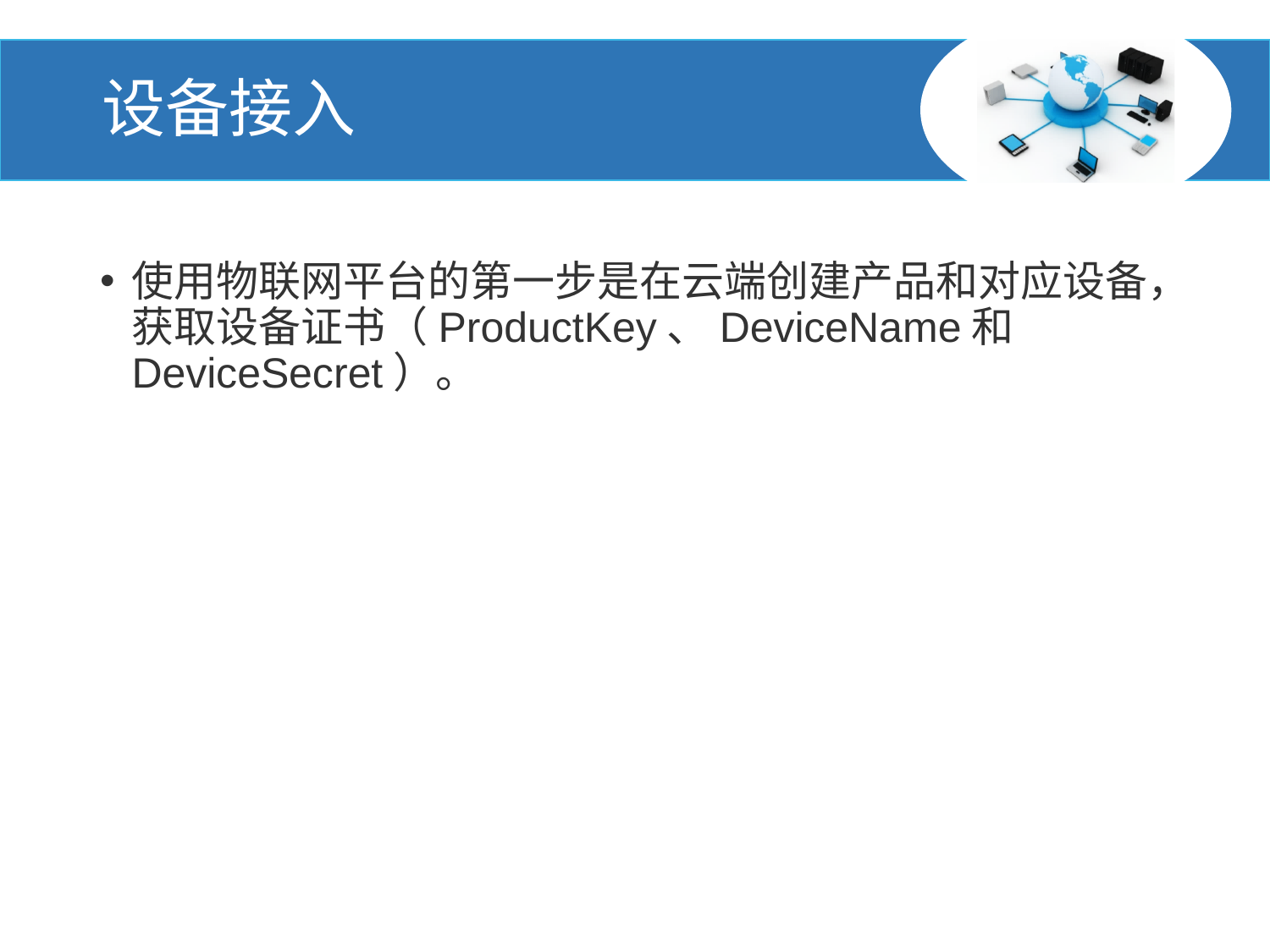

#
设备接入
使用物联网平台的第一步是在云端创建产品和对应设备，获取设备证书（ProductKey、DeviceName和DeviceSecret）。